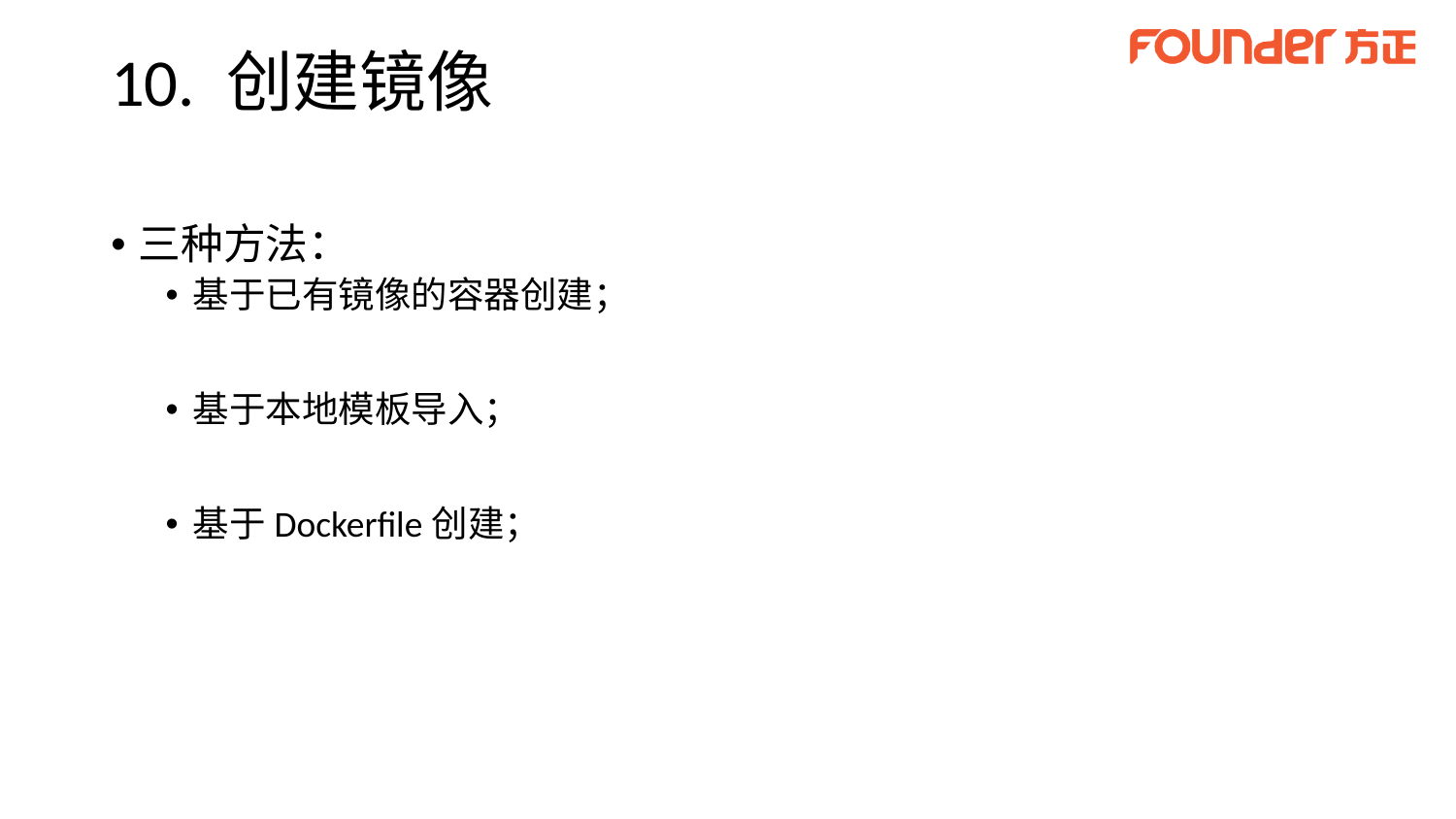

# 10. 创建镜像
三种方法：
基于已有镜像的容器创建；

基于本地模板导入；

基于Dockerfile创建；